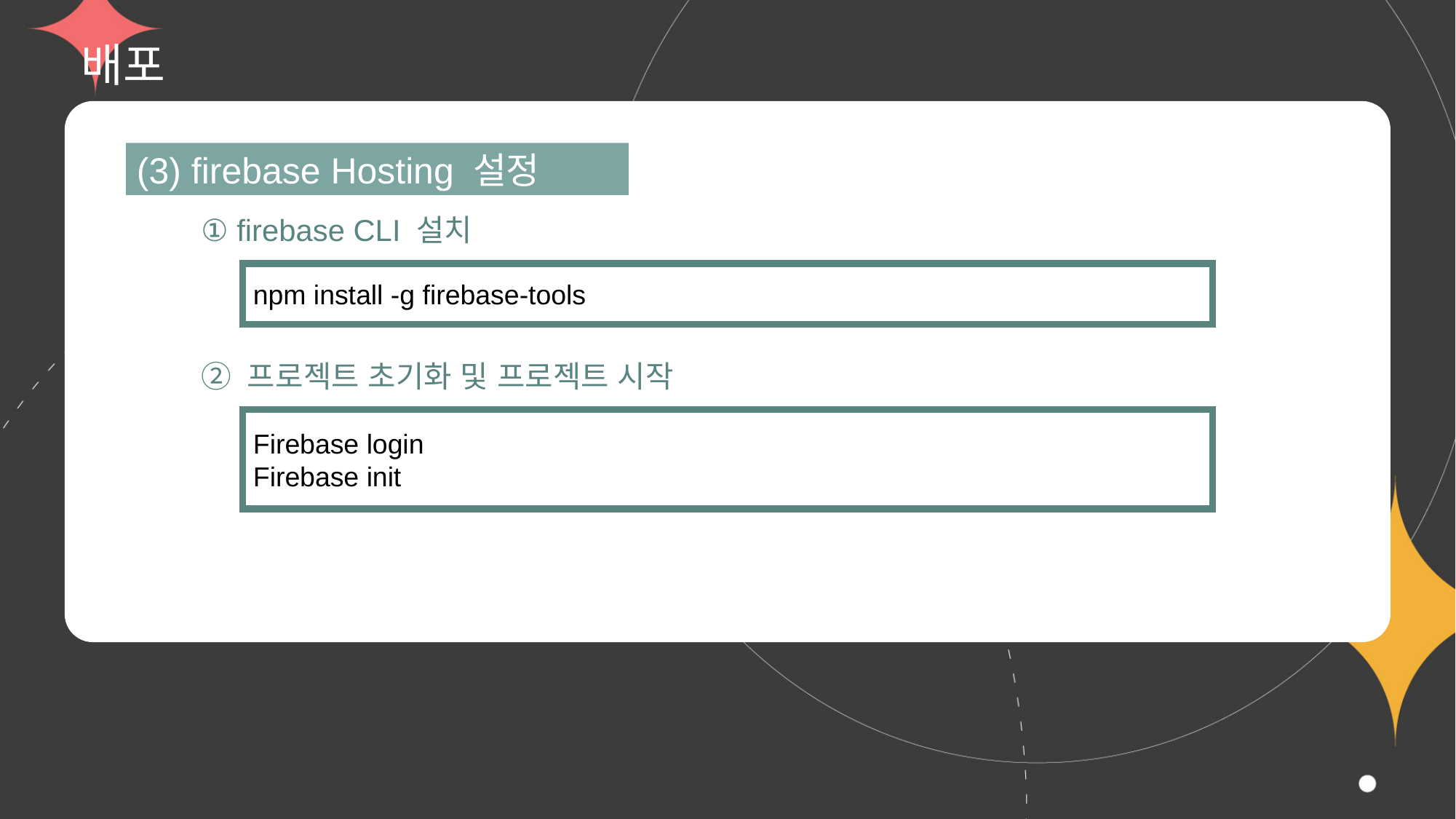

# 배포
(3) firebase Hosting 설정
① firebase CLI 설치
npm install -g firebase-tools
② 프로젝트 초기화 및 프로젝트 시작
Firebase login
Firebase init